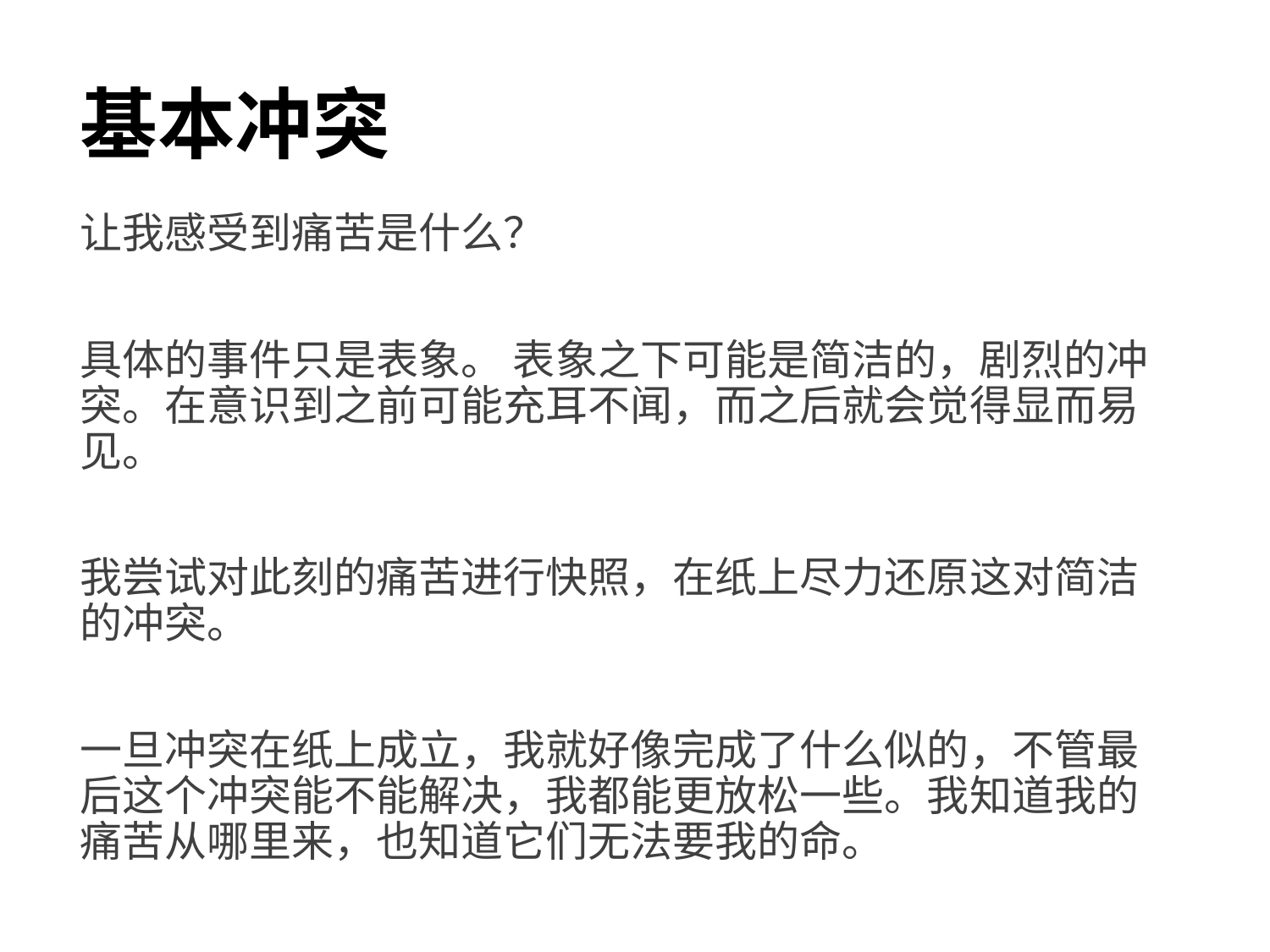

# 基本冲突
让我感受到痛苦是什么？

具体的事件只是表象。 表象之下可能是简洁的，剧烈的冲突。在意识到之前可能充耳不闻，而之后就会觉得显而易见。

我尝试对此刻的痛苦进行快照，在纸上尽力还原这对简洁的冲突。

一旦冲突在纸上成立，我就好像完成了什么似的，不管最后这个冲突能不能解决，我都能更放松一些。我知道我的痛苦从哪里来，也知道它们无法要我的命。